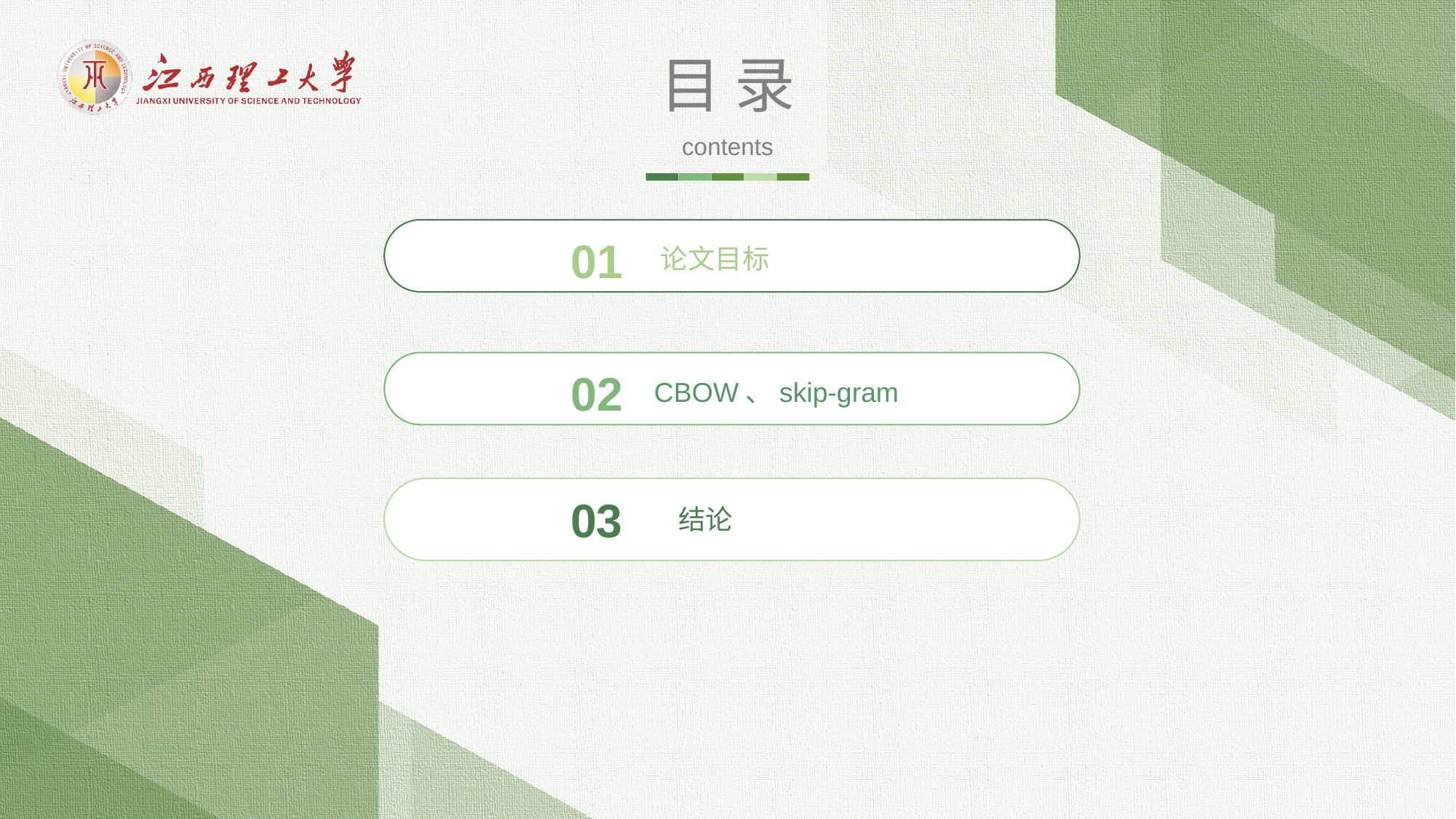

目 录
contents

01
论文目标

02
CBOW、skip-gram

03
结论